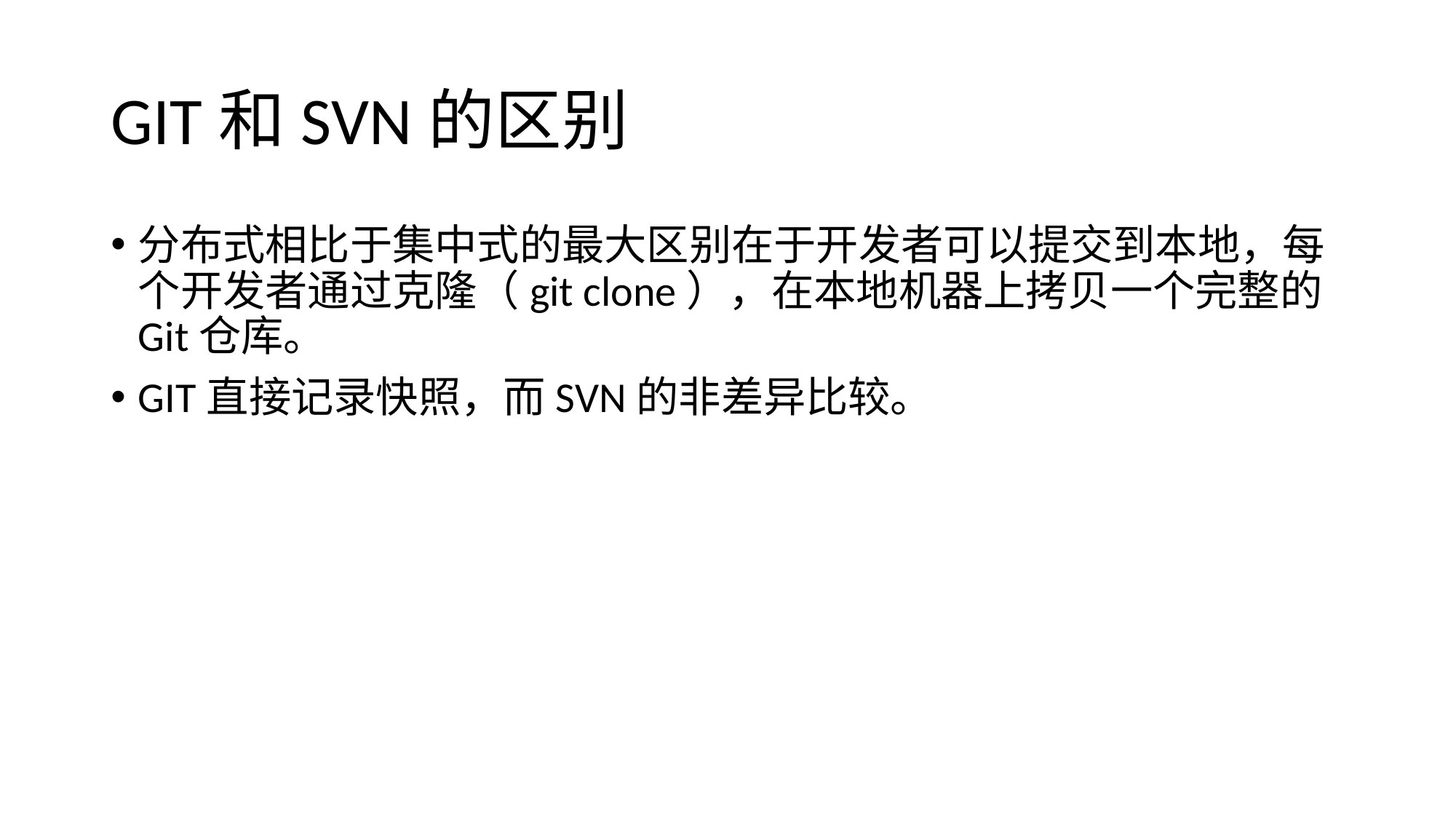

# GIT和SVN的区别
分布式相比于集中式的最大区别在于开发者可以提交到本地，每个开发者通过克隆（git clone），在本地机器上拷贝一个完整的Git仓库。
GIT直接记录快照，而SVN的非差异比较。